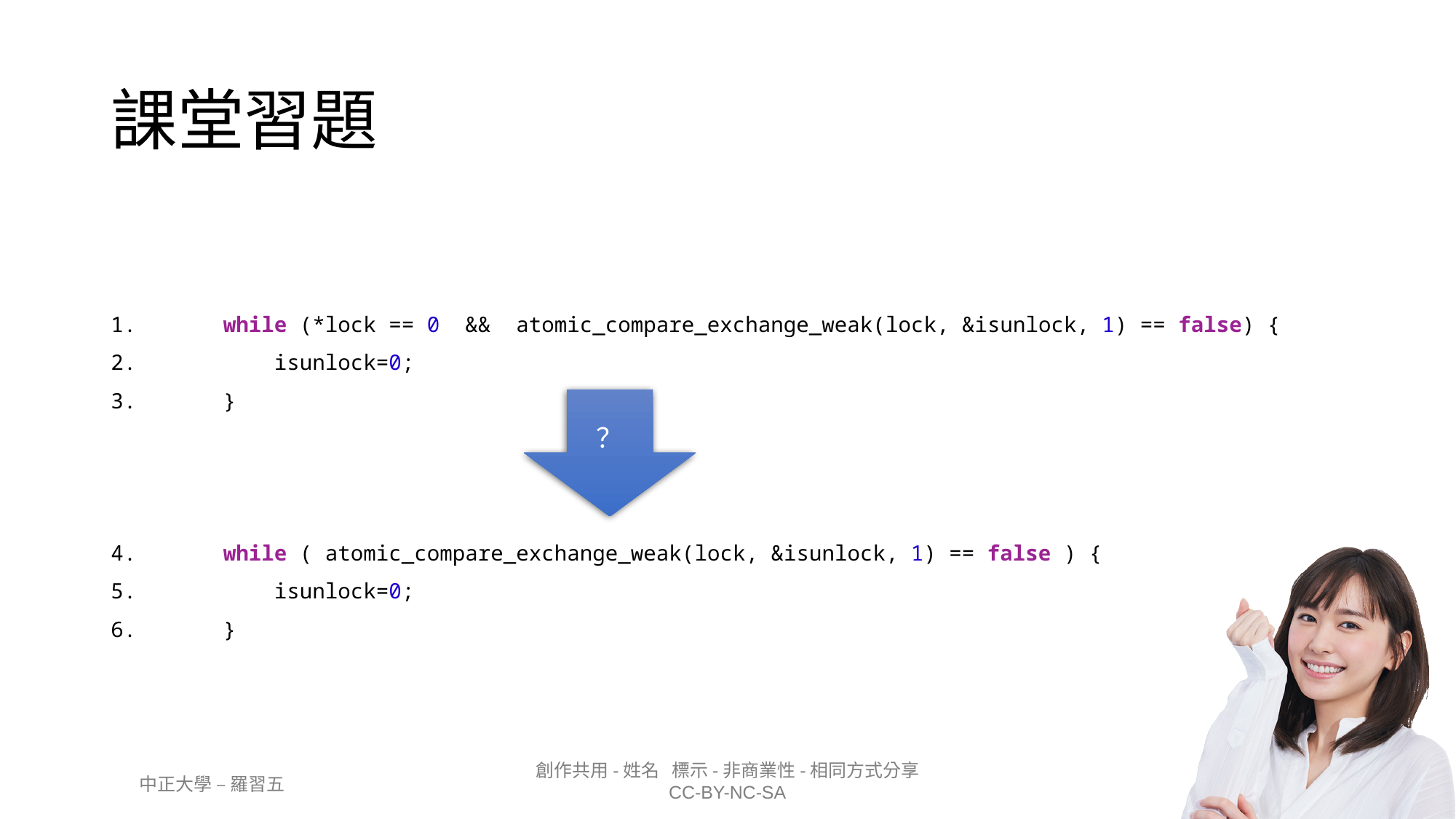

# 課堂習題
    while (*lock == 0  &&  atomic_compare_exchange_weak(lock, &isunlock, 1) == false) {
        isunlock=0;
    }

    while ( atomic_compare_exchange_weak(lock, &isunlock, 1) == false ) {
        isunlock=0;
    }
？